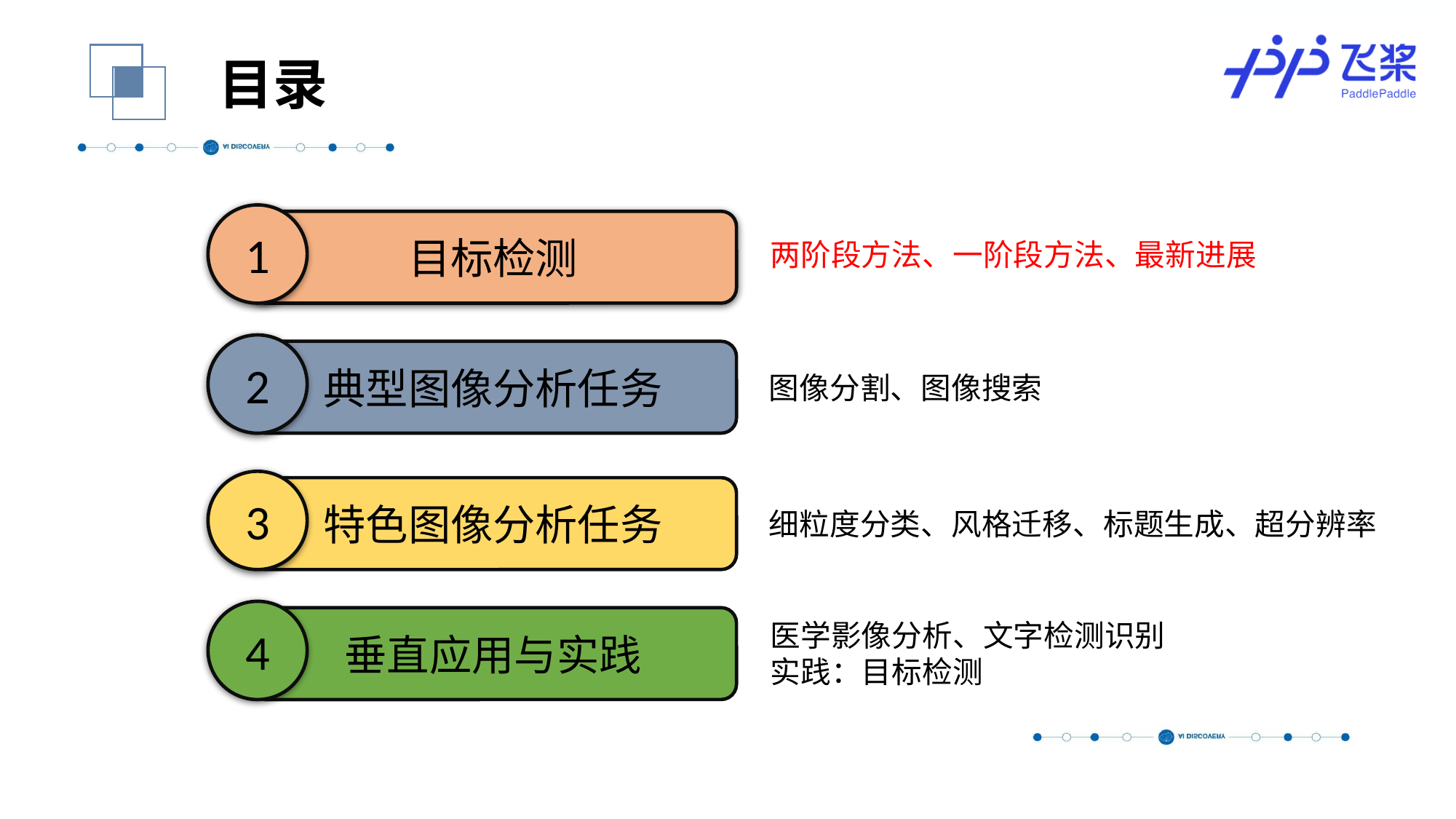

目录
1
目标检测
两阶段方法、一阶段方法、最新进展
2
典型图像分析任务
图像分割、图像搜索
3
特色图像分析任务
细粒度分类、风格迁移、标题生成、超分辨率
4
垂直应用与实践
医学影像分析、文字检测识别
实践：目标检测